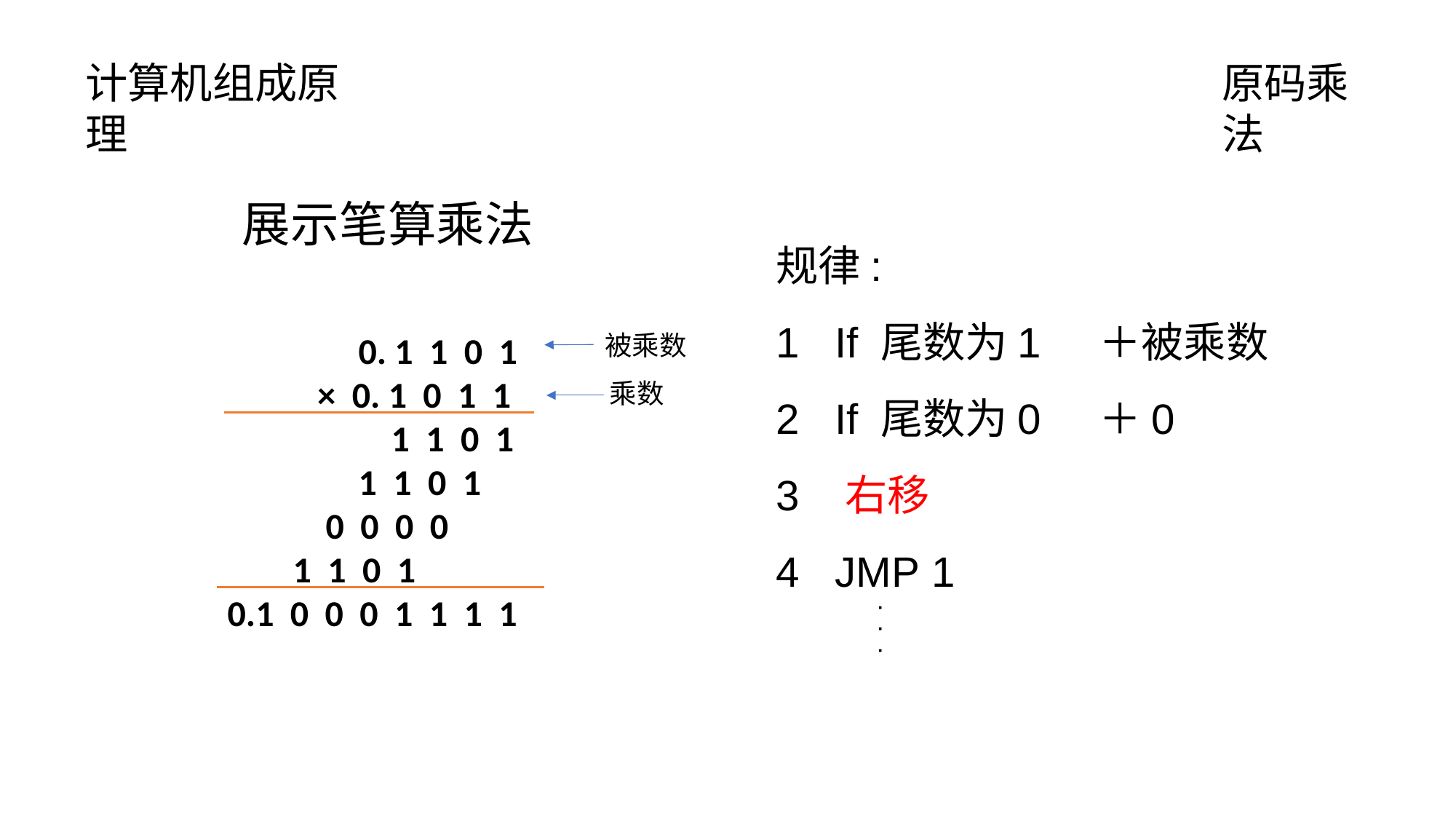

计算机组成原理
原码乘法
展示笔算乘法
规律:
1   If 尾数为1    ＋被乘数
2   If 尾数为0    ＋0
3   右移
4   JMP 1
                    ·
                    ·
                    ·
                0. 1  1  0  1
           ×  0. 1  0  1  1
                    1  1  0  1
                1  1  0  1
            0  0  0  0
        1  1  0  1
0.1  0  0  0  1  1  1  1
被乘数
乘数